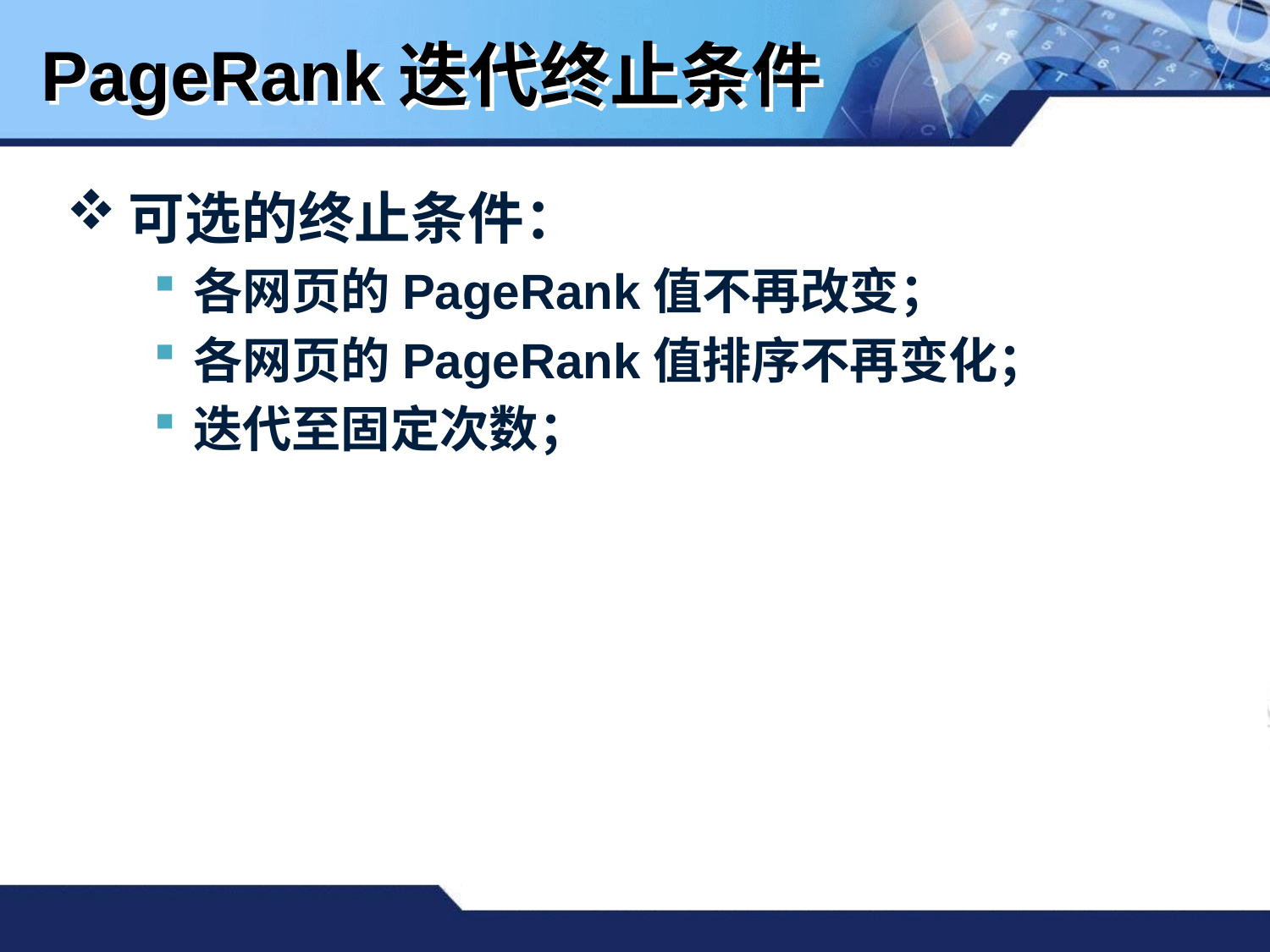

# PageRank迭代终止条件
可选的终止条件：
各网页的PageRank值不再改变；
各网页的PageRank值排序不再变化；
迭代至固定次数；